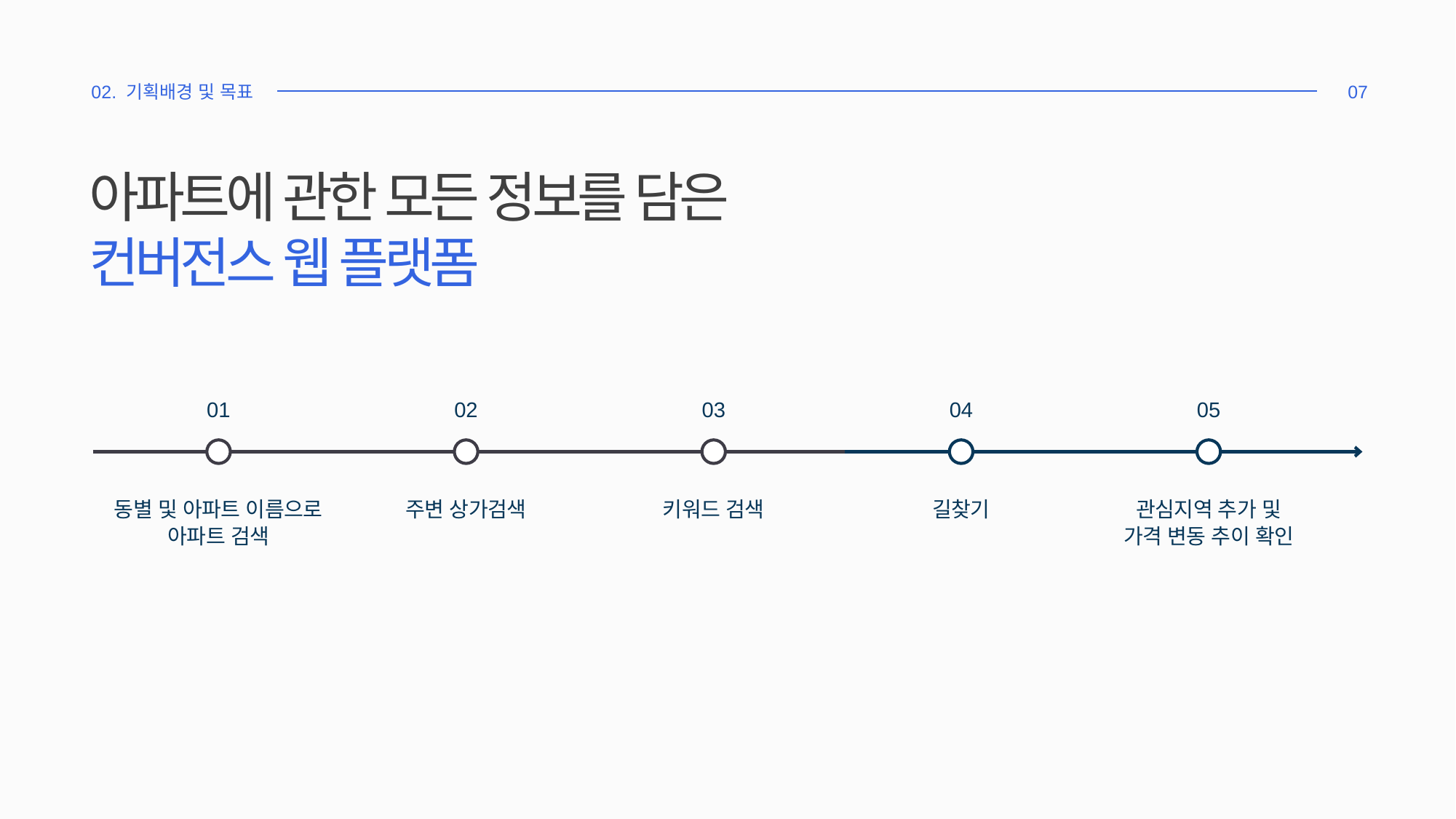

02. 기획배경 및 목표
07
아파트에 관한 모든 정보를 담은
컨버전스 웹 플랫폼
01
02
03
04
05

동별 및 아파트 이름으로
아파트 검색
주변 상가검색
키워드 검색
길찾기
관심지역 추가 및
가격 변동 추이 확인